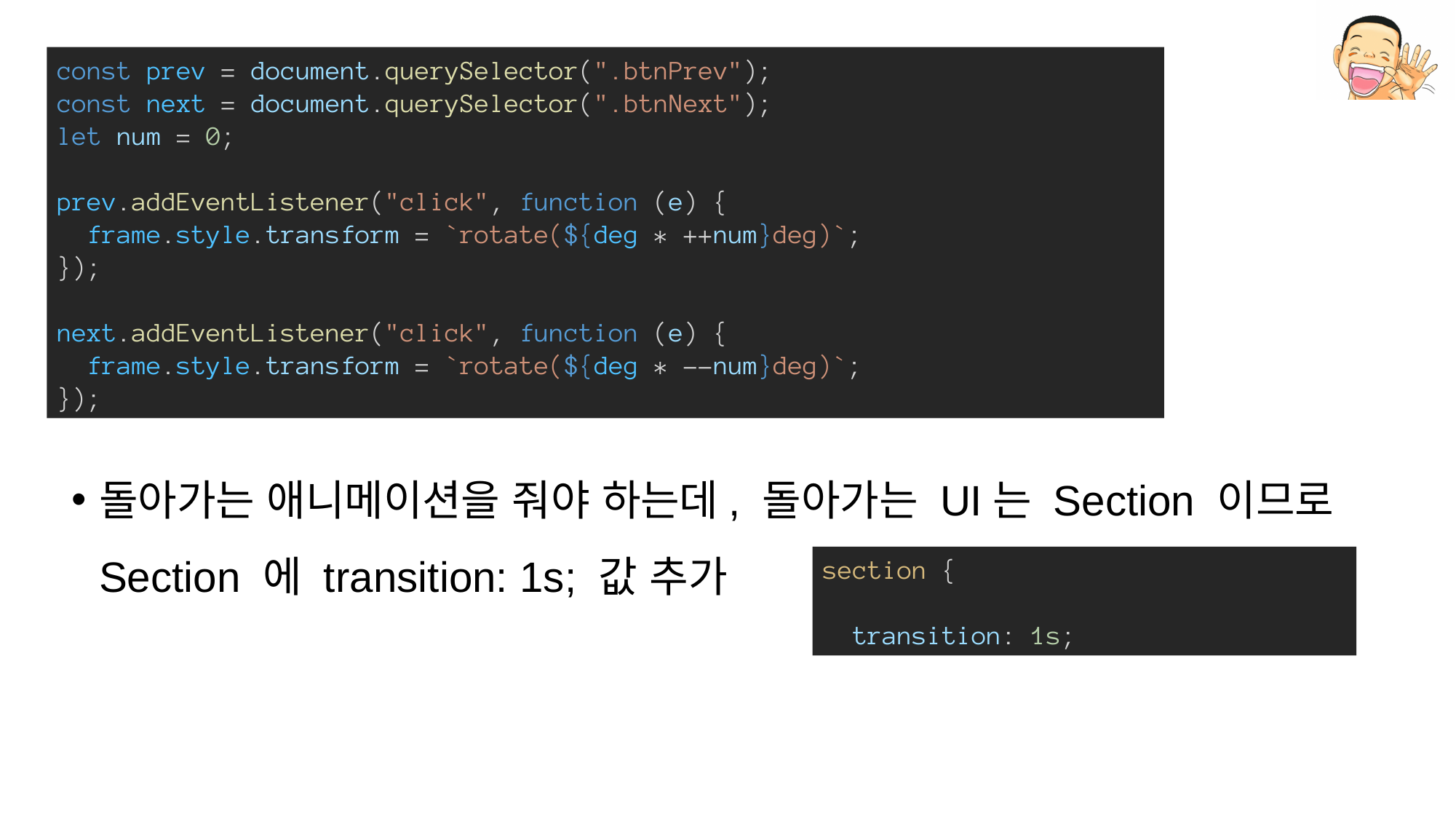

const prev = document.querySelector(".btnPrev");
const next = document.querySelector(".btnNext");
let num = 0;
prev.addEventListener("click", function (e) {
  frame.style.transform = `rotate(${deg * ++num}deg)`;
});
next.addEventListener("click", function (e) {
  frame.style.transform = `rotate(${deg * --num}deg)`;
});
돌아가는 애니메이션을 줘야 하는데, 돌아가는 UI는 Section 이므로 Section 에 transition: 1s; 값 추가
section {

  transition: 1s;